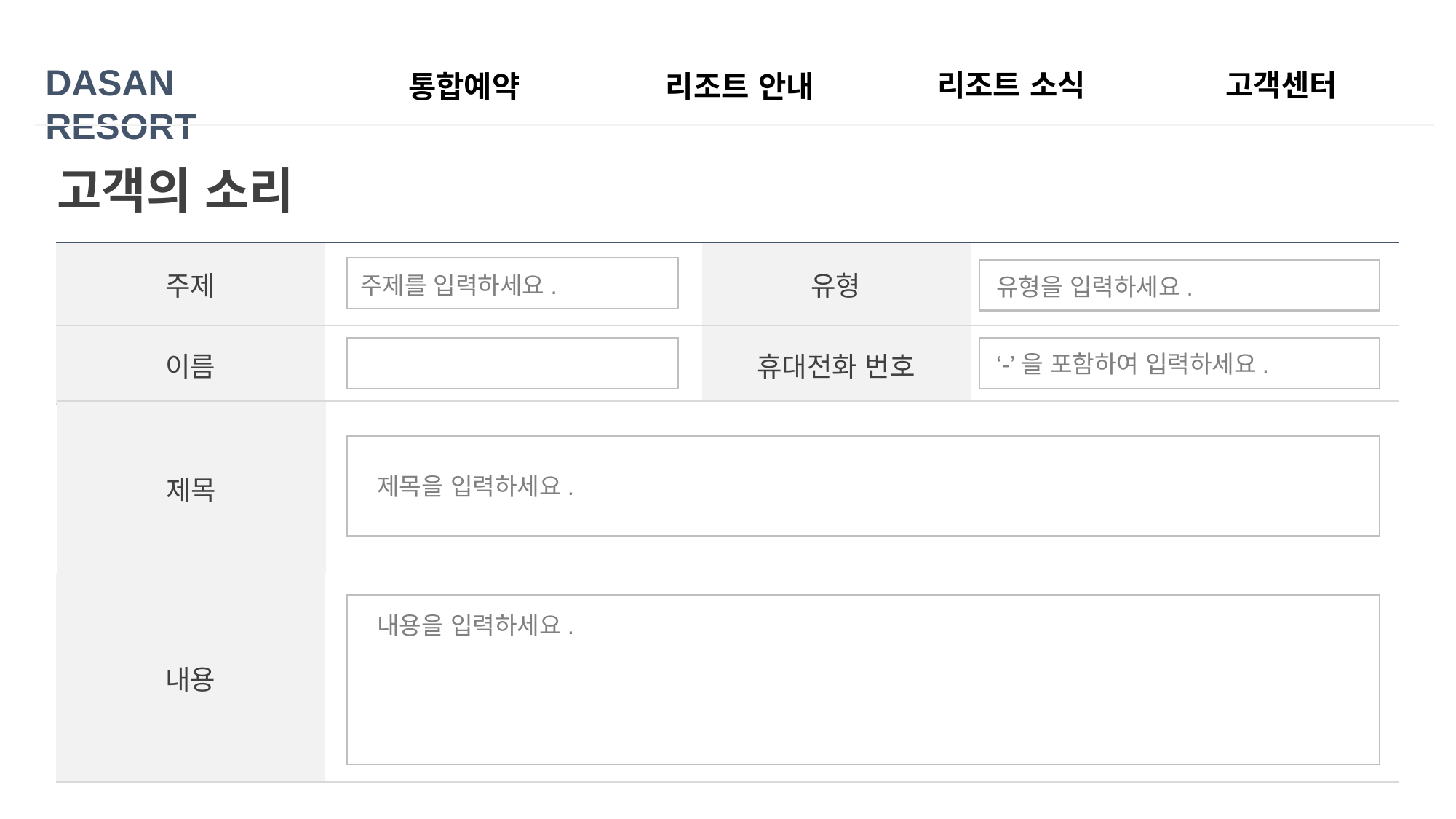

DASAN RESORT
고객센터
리조트 소식
통합예약
리조트 안내
고객의 소리
| 주제 |  | 유형 |  |
| --- | --- | --- | --- |
| 이름 |  | 휴대전화 번호 |  |

주제를 입력하세요.
유형을 입력하세요.

‘-’을 포함하여 입력하세요.
| 제목 |  |
| --- | --- |

제목을 입력하세요.
| 내용 |  |
| --- | --- |

내용을 입력하세요.